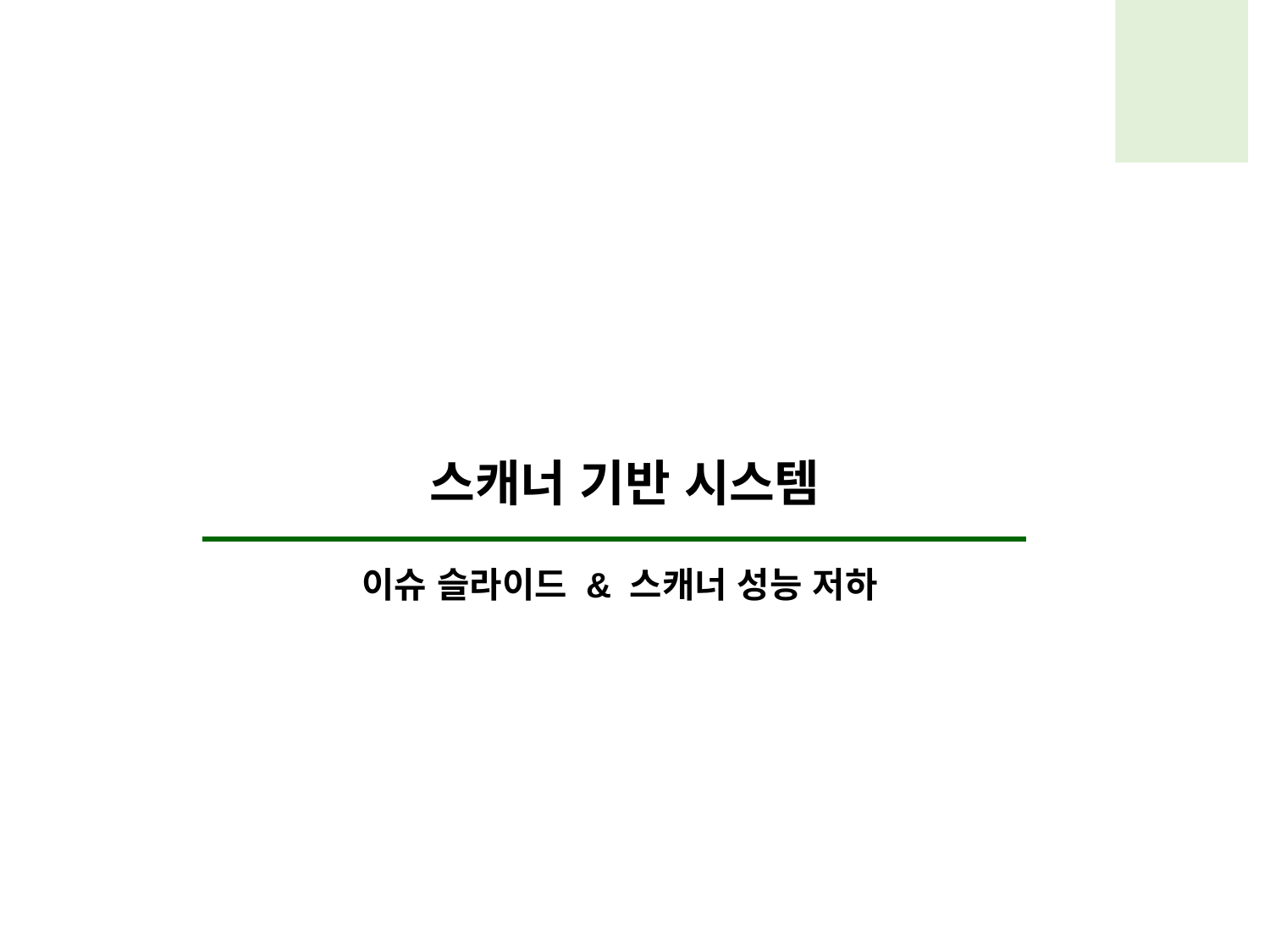

스캐너 기반 시스템
이슈 슬라이드 & 스캐너 성능 저하